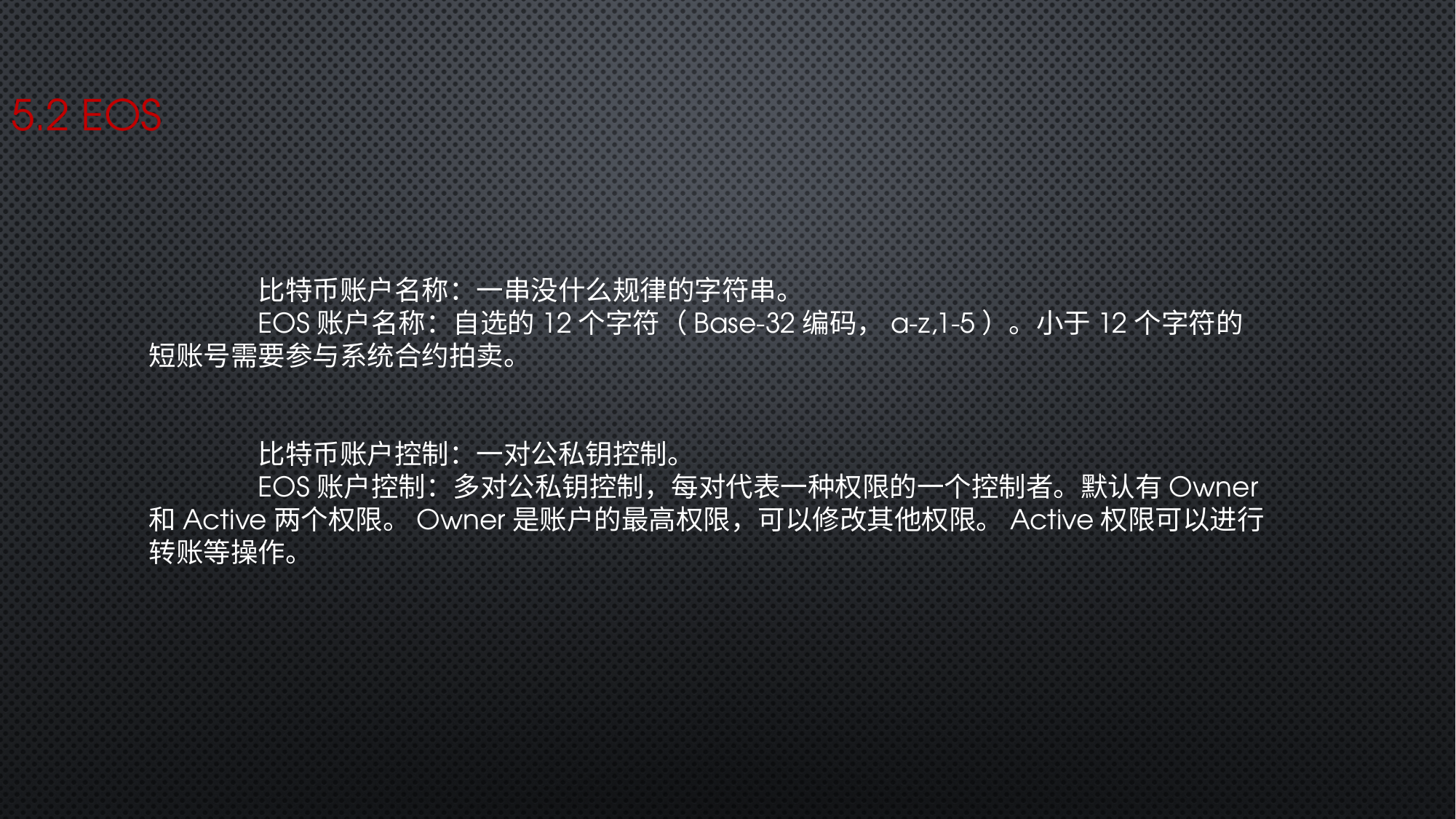

# 5.2 EOS
	比特币账户名称：一串没什么规律的字符串。
	EOS账户名称：自选的12个字符（Base-32编码，a-z,1-5）。小于12个字符的短账号需要参与系统合约拍卖。

	比特币账户控制：一对公私钥控制。
	EOS账户控制：多对公私钥控制，每对代表一种权限的一个控制者。默认有Owner和Active两个权限。Owner是账户的最高权限，可以修改其他权限。Active权限可以进行转账等操作。